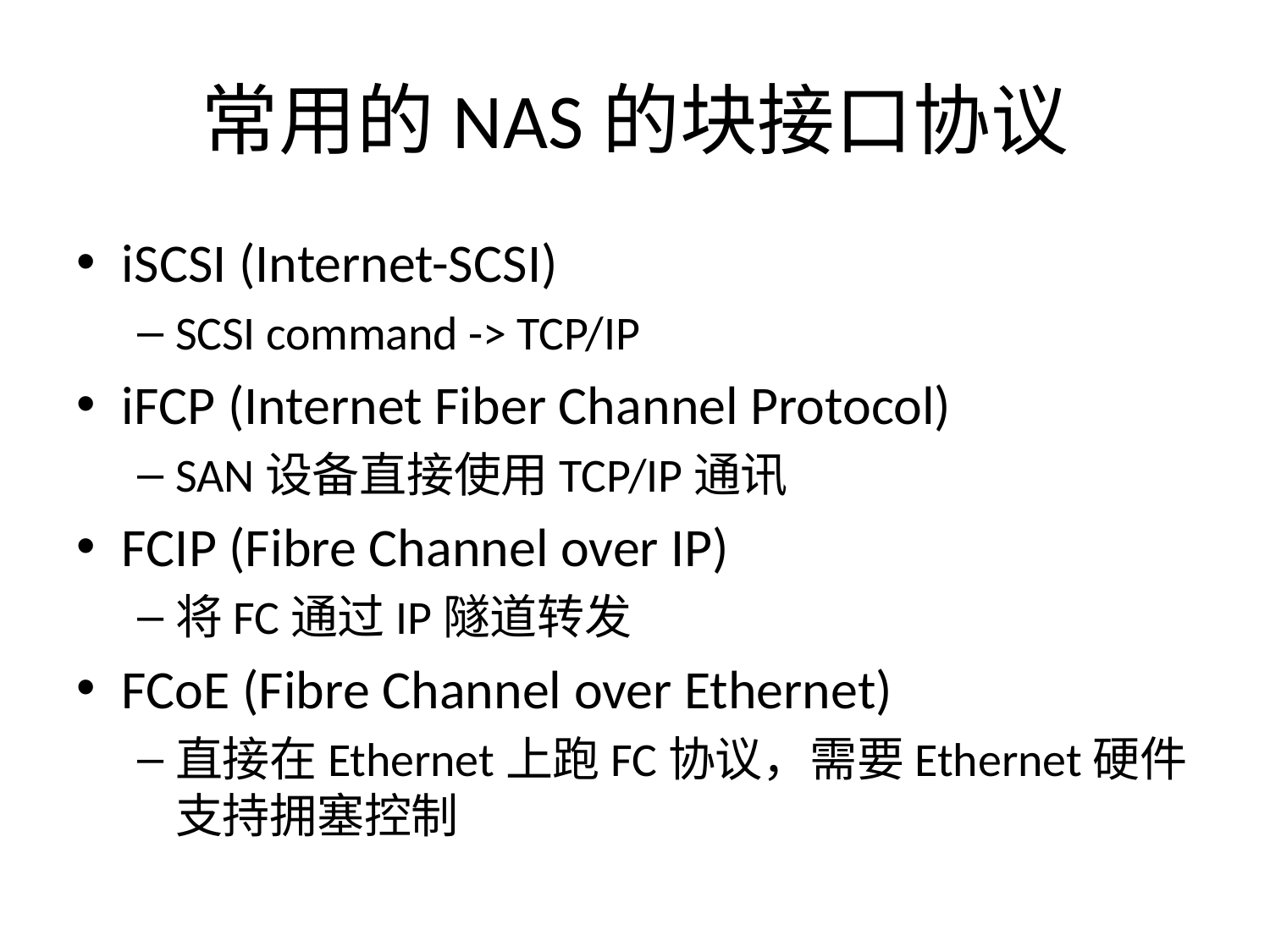

# 常用的NAS的块接口协议
iSCSI (Internet-SCSI)
SCSI command -> TCP/IP
iFCP (Internet Fiber Channel Protocol)
SAN设备直接使用TCP/IP通讯
FCIP (Fibre Channel over IP)
将FC通过IP隧道转发
FCoE (Fibre Channel over Ethernet)
直接在Ethernet上跑FC协议，需要Ethernet硬件支持拥塞控制